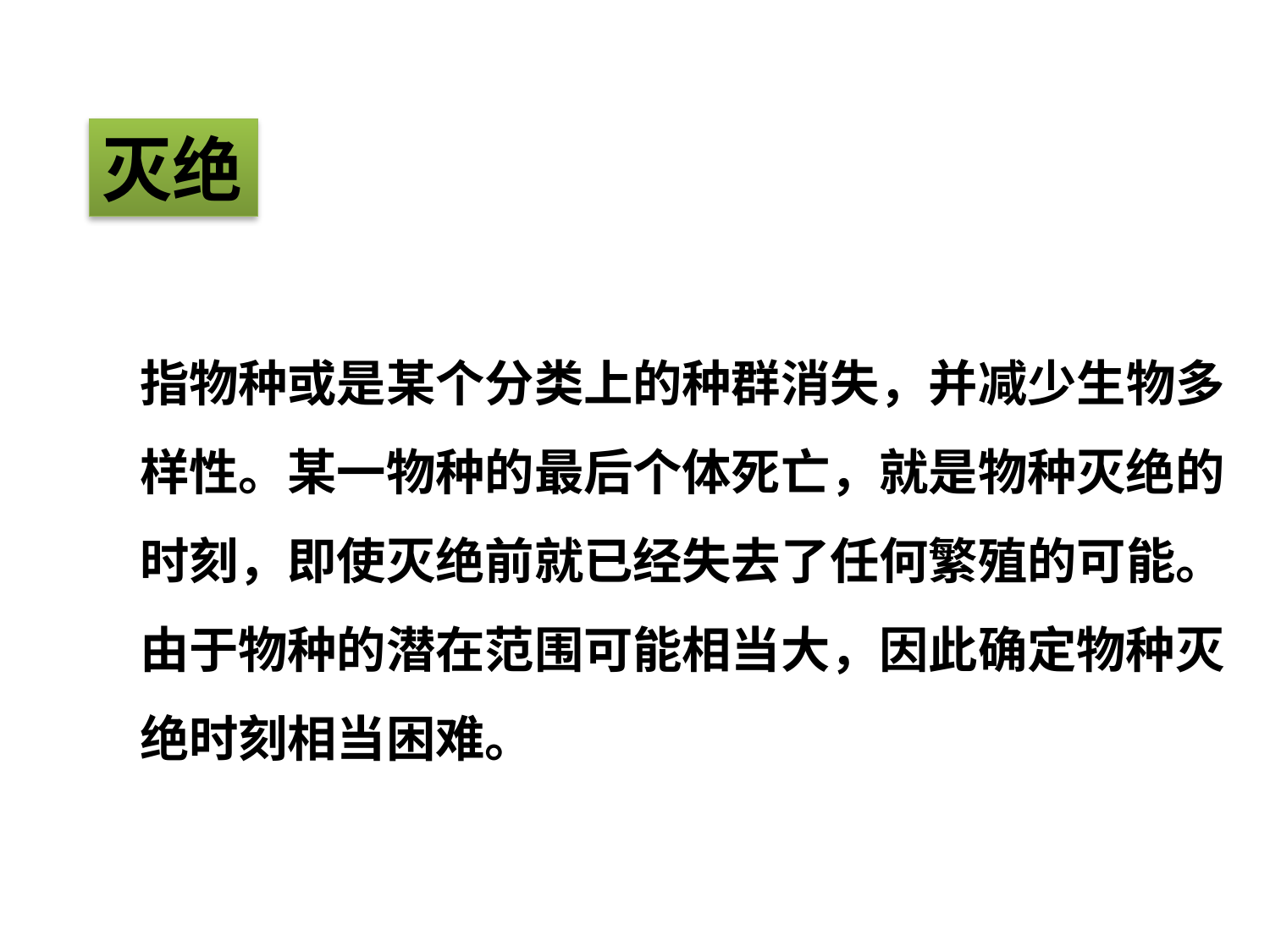

灭绝
指物种或是某个分类上的种群消失，并减少生物多样性。某一物种的最后个体死亡，就是物种灭绝的时刻，即使灭绝前就已经失去了任何繁殖的可能。由于物种的潜在范围可能相当大，因此确定物种灭绝时刻相当困难。